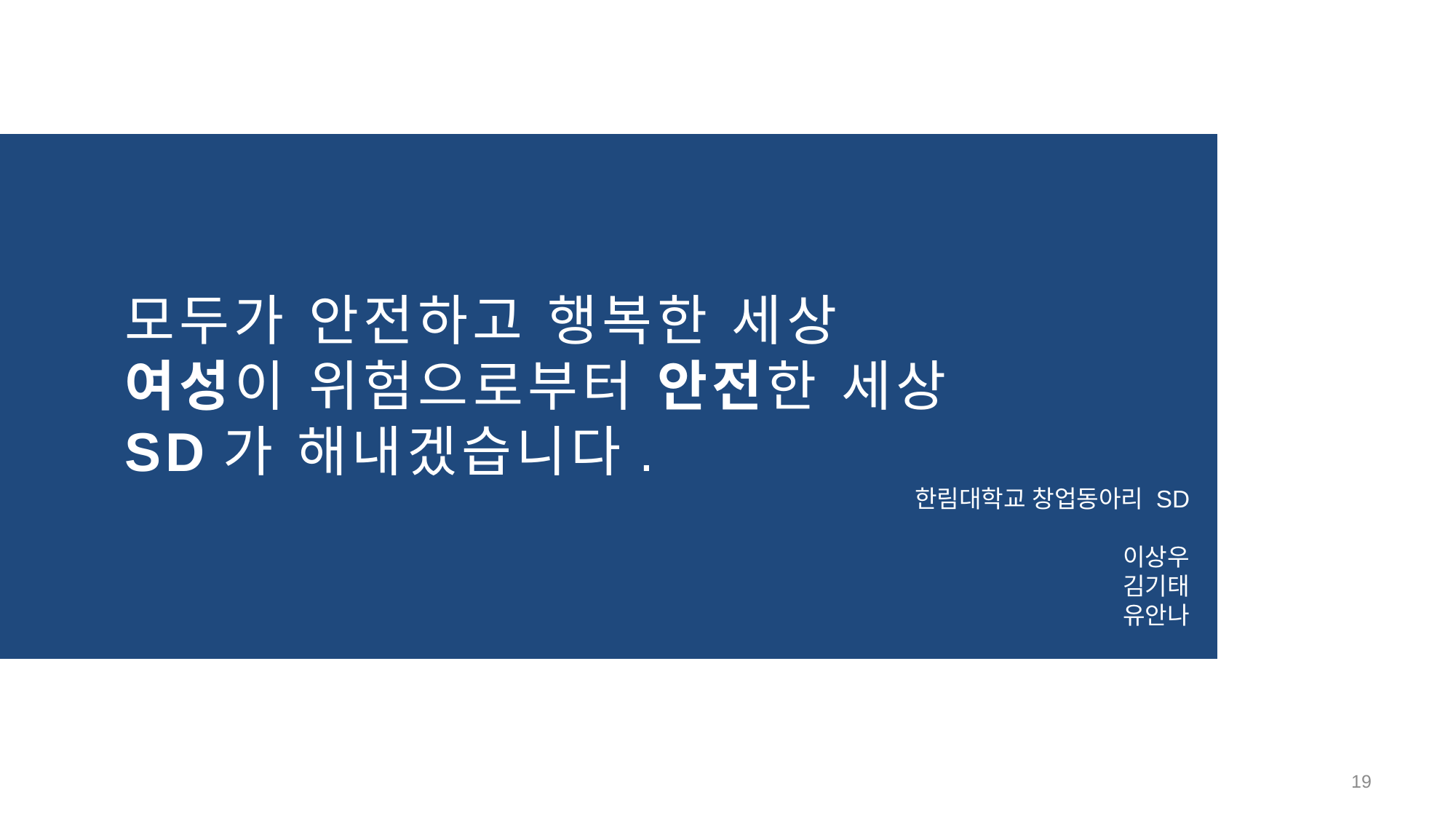

모두가 안전하고 행복한 세상
여성이 위험으로부터 안전한 세상
SD가 해내겠습니다.

한림대학교 창업동아리 SD

이상우
김기태
유안나
19